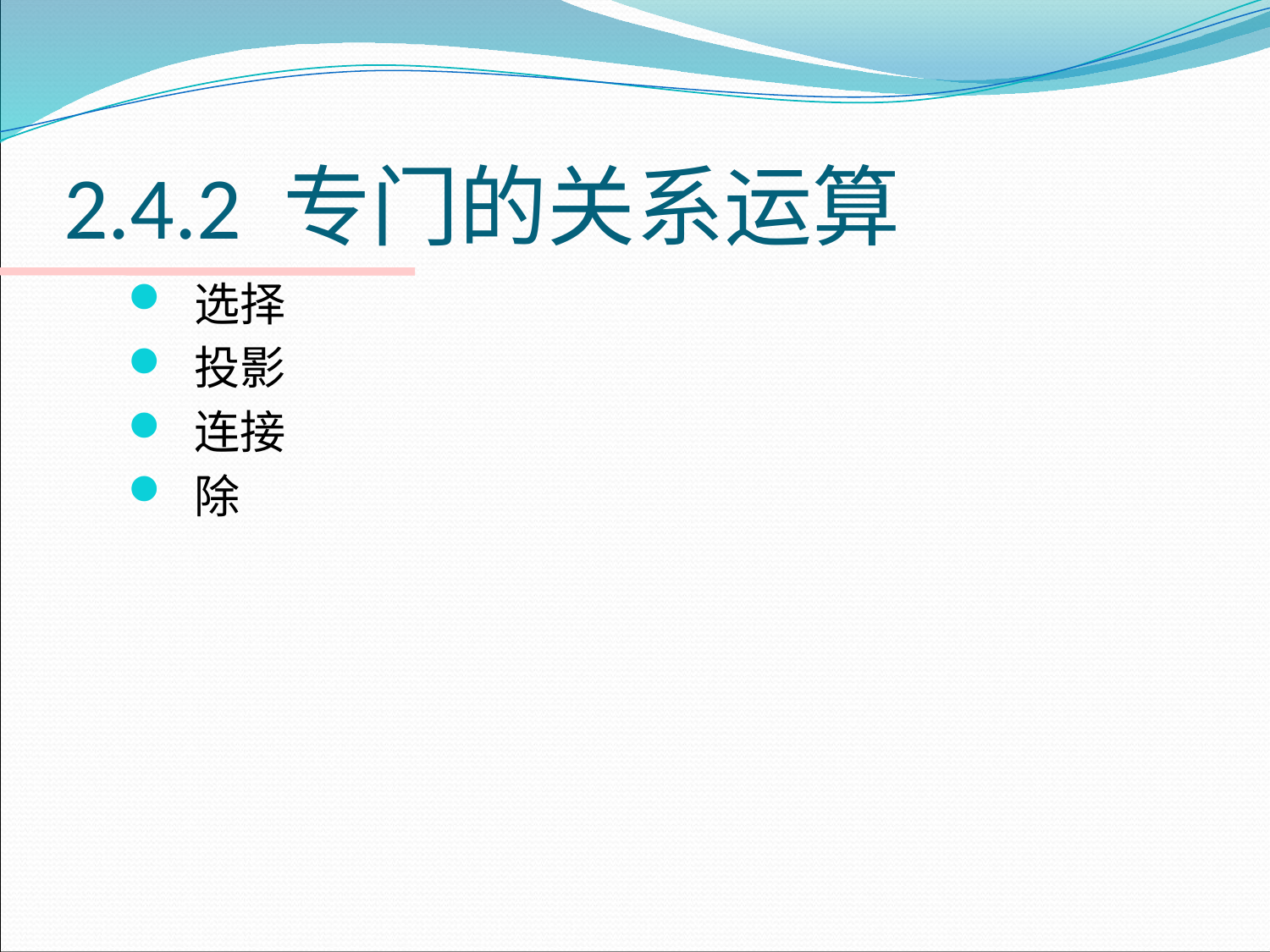

# 2.4.2 专门的关系运算
选择
投影
连接
除

171